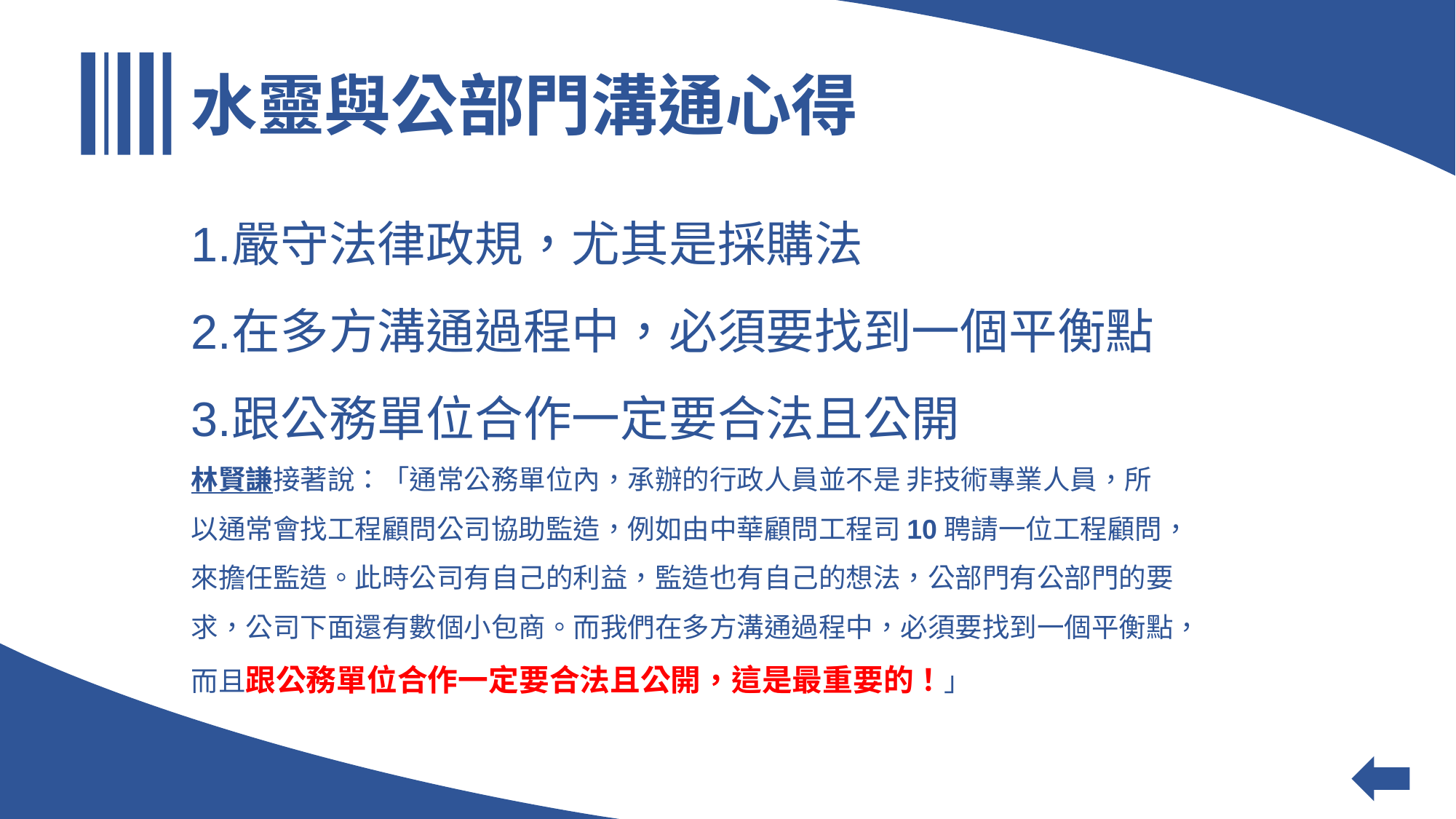

水靈與公部門溝通心得
嚴守法律政規，尤其是採購法
在多方溝通過程中，必須要找到一個平衡點
跟公務單位合作一定要合法且公開
林賢謙接著說：「通常公務單位內，承辦的行政人員並不是 非技術專業人員，所以通常會找工程顧問公司協助監造，例如由中華顧問工程司10聘請一位工程顧問，來擔任監造。此時公司有自己的利益，監造也有自己的想法，公部門有公部門的要求，公司下面還有數個小包商。而我們在多方溝通過程中，必須要找到一個平衡點，而且跟公務單位合作一定要合法且公開，這是最重要的！」